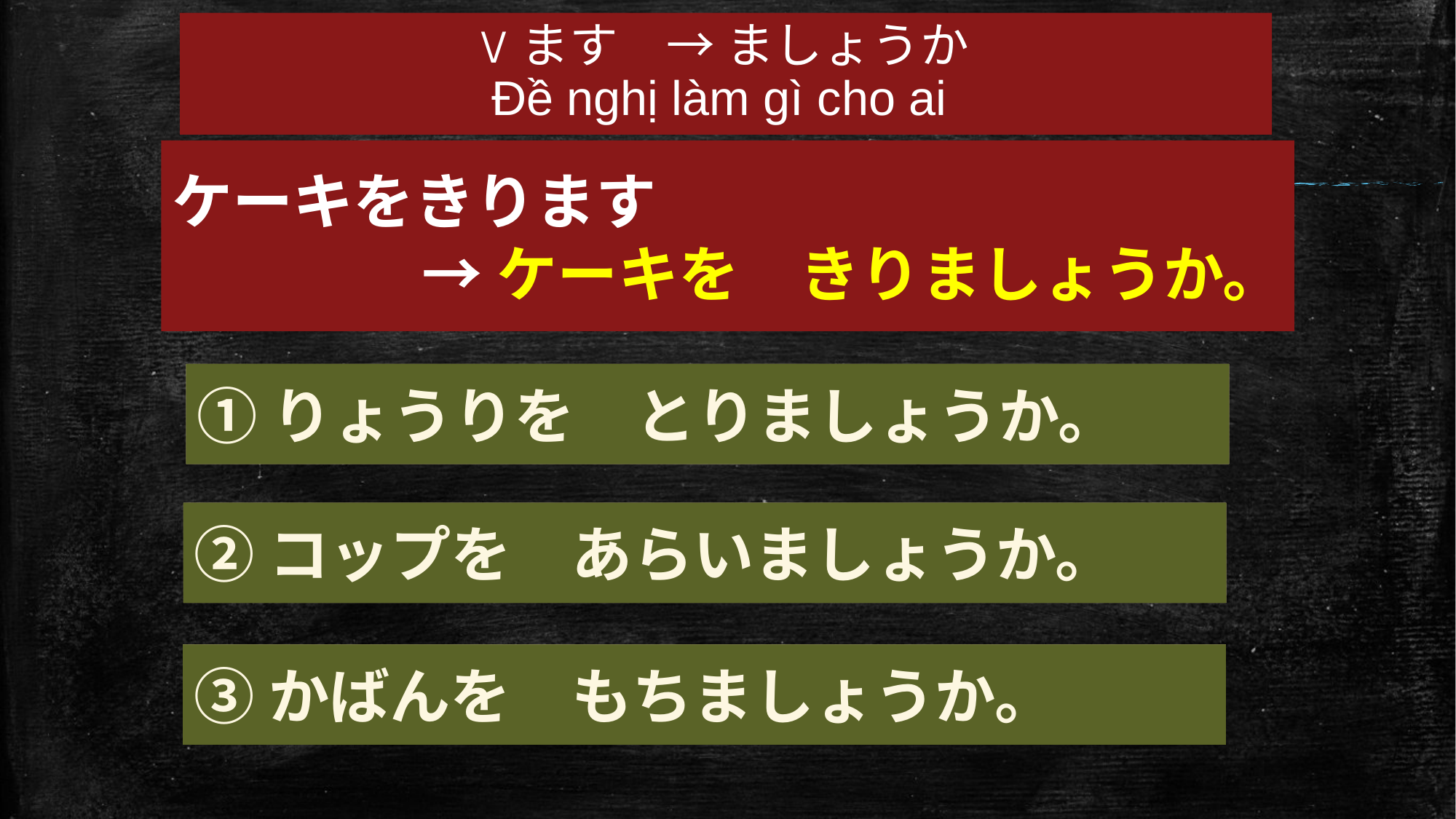

# Vます　→ ましょうか Đề nghị làm gì cho ai
ケーキをきります
→ケーキを　きりましょうか。
①りょうりを　とります。
①りょうりを　とりましょうか。
②コップを　あらいます。
②コップを　あらいましょうか。
③かばんを　もちましょうか。
③かばんを　もちます。